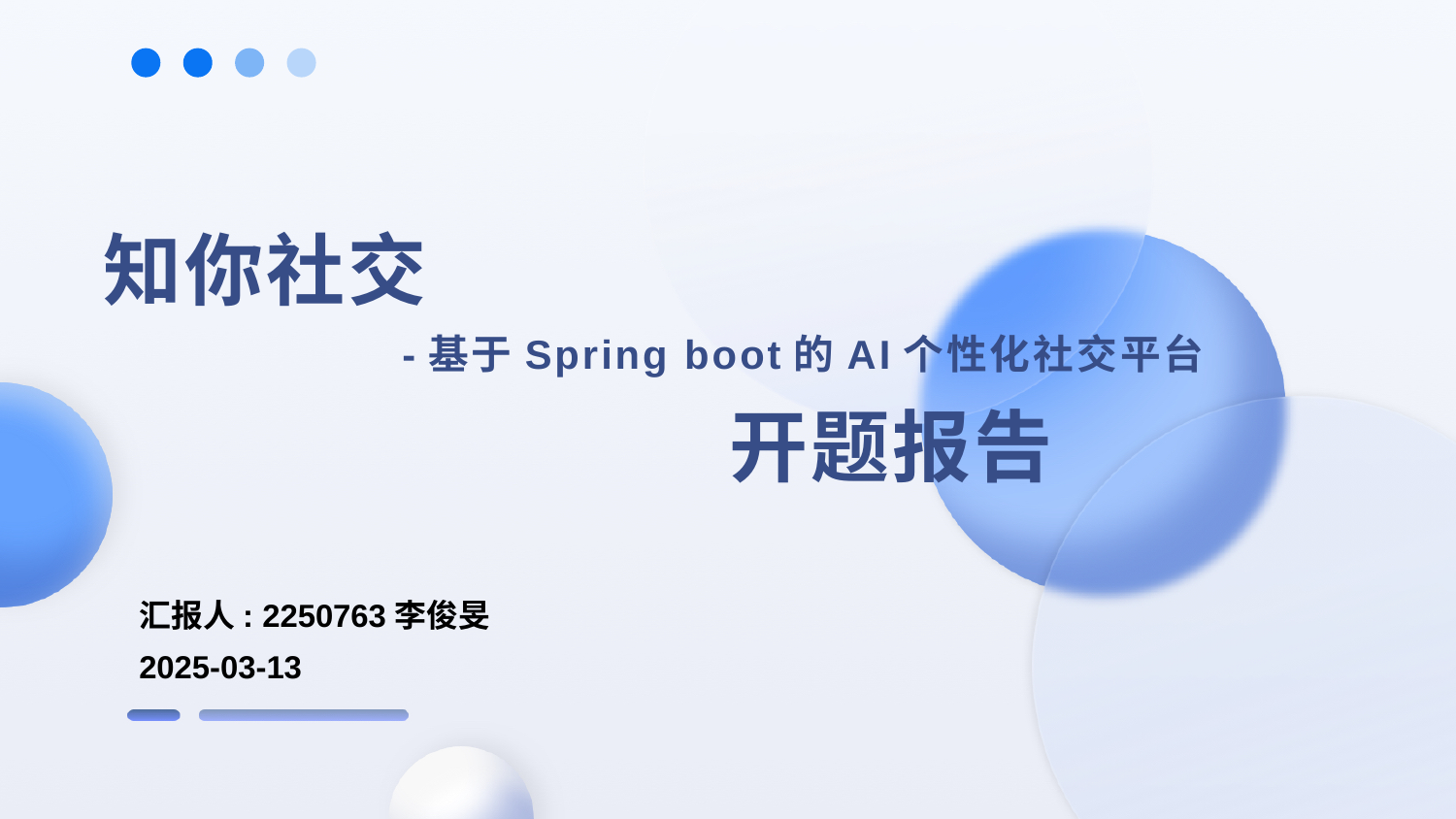

知你社交
                           -基于Spring boot的AI个性化社交平台
                                 开题报告
汇报人: 2250763李俊旻
2025-03-13